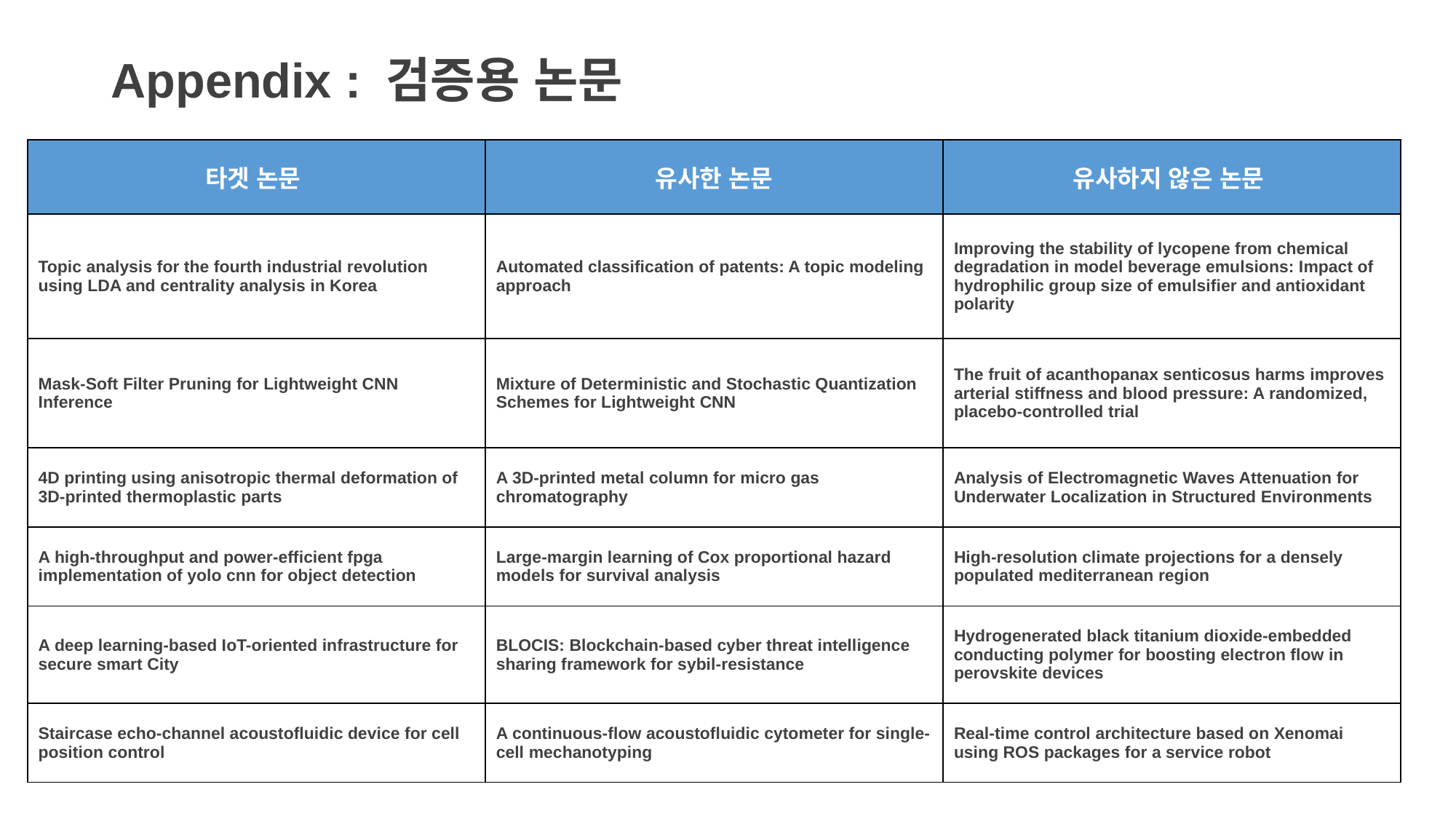

# Appendix : 검증용 논문
| 타겟 논문 | 유사한 논문 | 유사하지 않은 논문 |
| --- | --- | --- |
| Topic analysis for the fourth industrial revolution using LDA and centrality analysis in Korea | Automated classification of patents: A topic modeling approach | Improving the stability of lycopene from chemical degradation in model beverage emulsions: Impact of hydrophilic group size of emulsifier and antioxidant polarity |
| Mask-Soft Filter Pruning for Lightweight CNN Inference | Mixture of Deterministic and Stochastic Quantization Schemes for Lightweight CNN | The fruit of acanthopanax senticosus harms improves arterial stiffness and blood pressure: A randomized, placebo-controlled trial |
| 4D printing using anisotropic thermal deformation of 3D-printed thermoplastic parts | A 3D-printed metal column for micro gas chromatography | Analysis of Electromagnetic Waves Attenuation for Underwater Localization in Structured Environments |
| A high-throughput and power-efficient fpga implementation of yolo cnn for object detection | Large-margin learning of Cox proportional hazard models for survival analysis | High-resolution climate projections for a densely populated mediterranean region |
| A deep learning-based IoT-oriented infrastructure for secure smart City | BLOCIS: Blockchain-based cyber threat intelligence sharing framework for sybil-resistance | Hydrogenerated black titanium dioxide-embedded conducting polymer for boosting electron flow in perovskite devices |
| Staircase echo-channel acoustofluidic device for cell position control | A continuous-flow acoustofluidic cytometer for single-cell mechanotyping | Real-time control architecture based on Xenomai using ROS packages for a service robot |